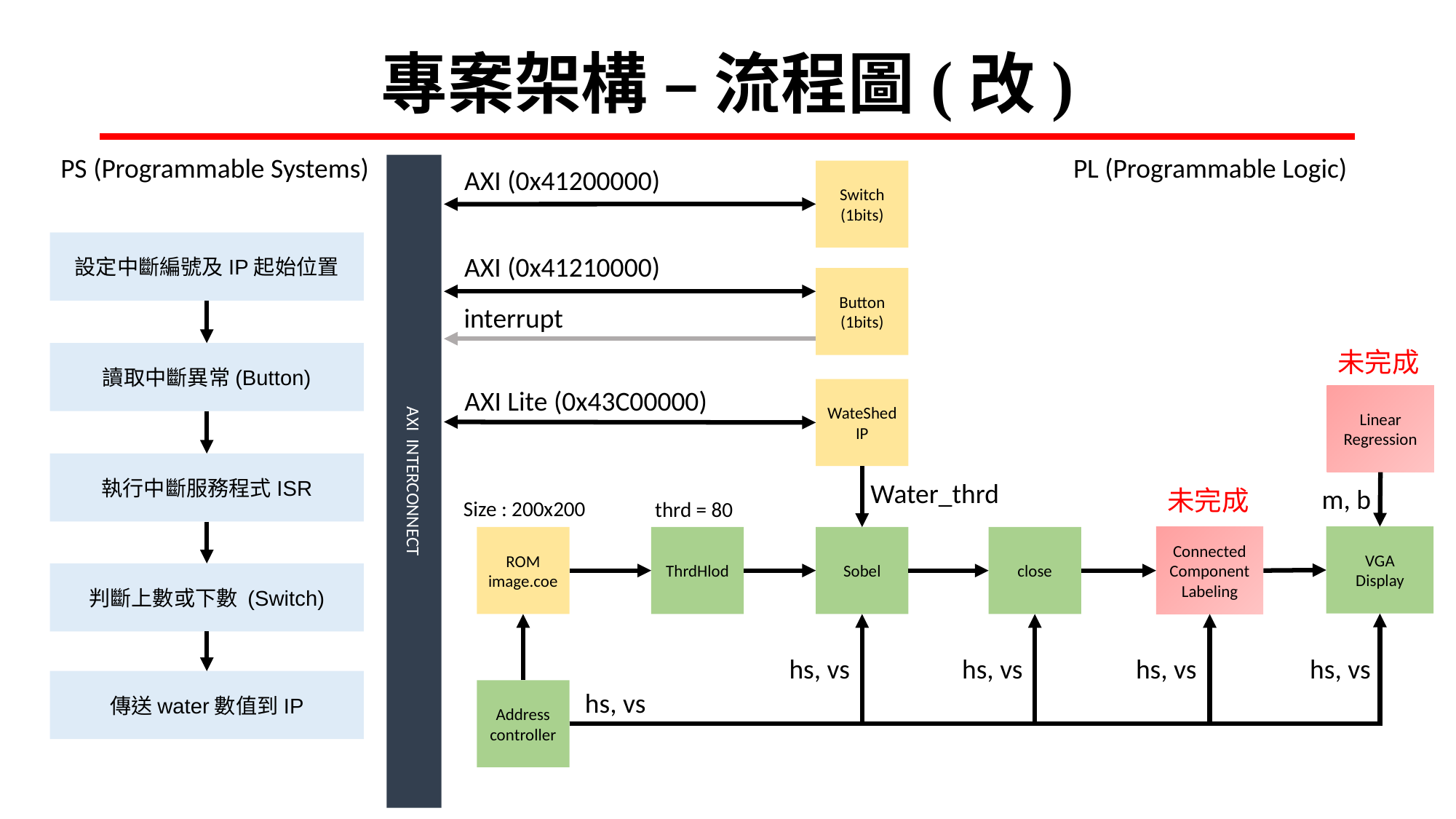

# 專案架構 – 流程圖(改)
PS (Programmable Systems)
PL (Programmable Logic)
AXI  INTERCONNECT
AXI (0x41200000)
Switch
(1bits)
設定中斷編號及IP起始位置
AXI (0x41210000)
Button
(1bits)
interrupt
未完成
讀取中斷異常(Button)
AXI Lite (0x43C00000)
WateShed
IP
Linear
Regression
執行中斷服務程式ISR
Water_thrd
m, b
未完成
Size : 200x200
thrd = 80
VGA
Display
ROM
image.coe
ThrdHlod
Sobel
close
Connected Component Labeling
判斷上數或下數 (Switch)
hs, vs
hs, vs
hs, vs
hs, vs
傳送water數值到IP
Address
controller
hs, vs